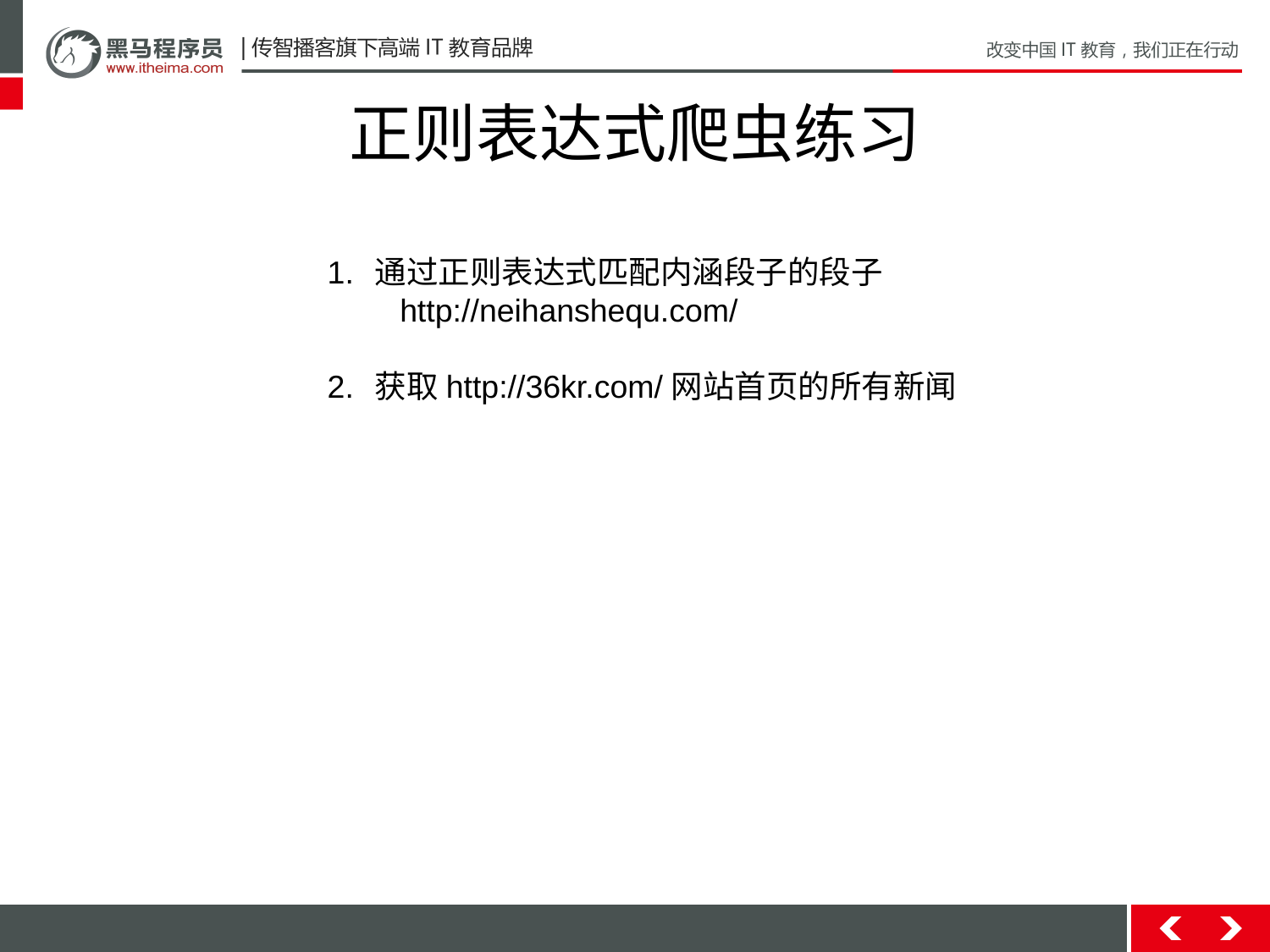

# 正则表达式爬虫练习
通过正则表达式匹配内涵段子的段子
 http://neihanshequ.com/

获取http://36kr.com/网站首页的所有新闻